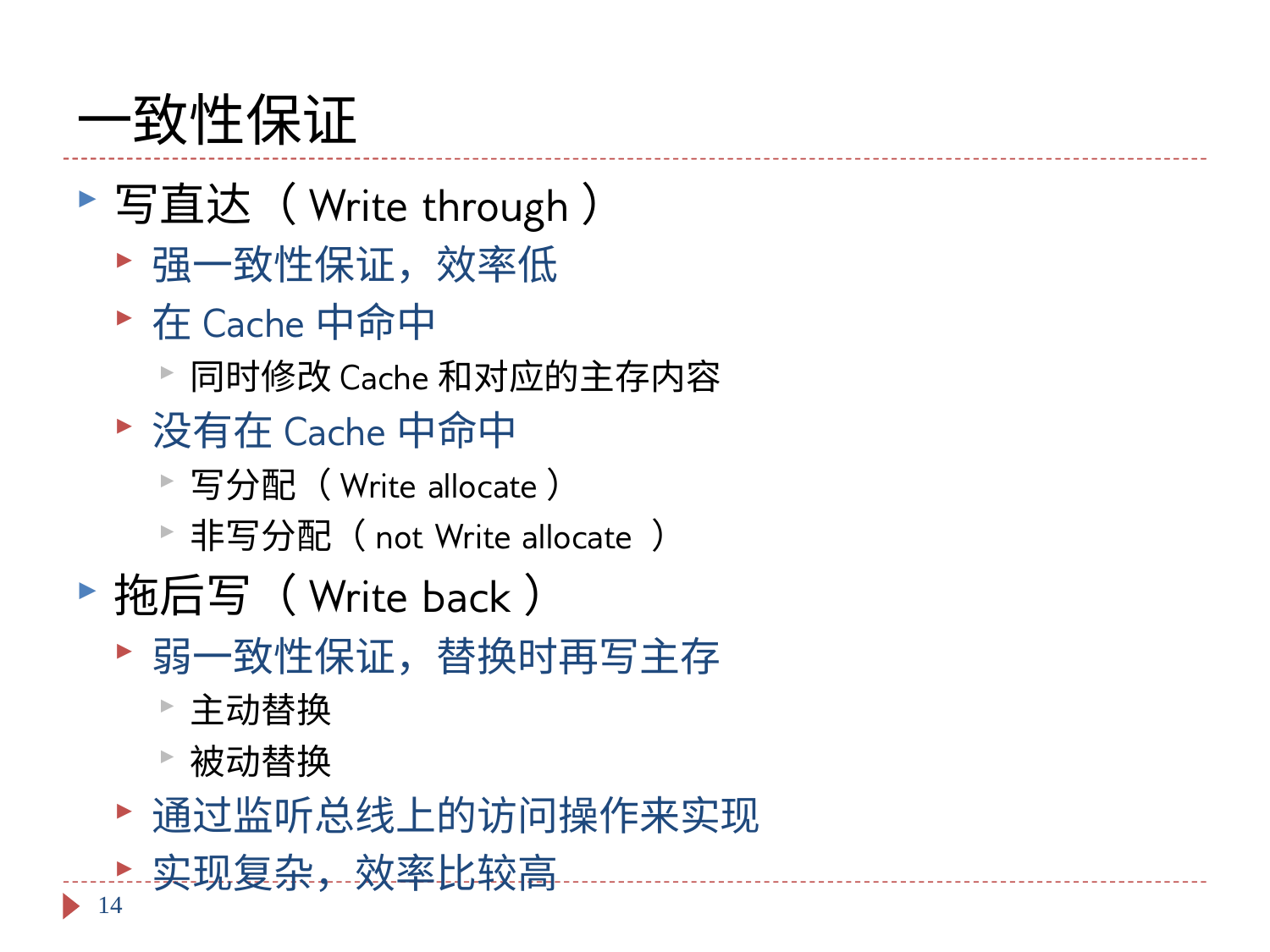

# 一致性保证
写直达（Write through）
强一致性保证，效率低
在Cache中命中
同时修改Cache和对应的主存内容
没有在Cache中命中
写分配（Write allocate）
非写分配（not Write allocate ）
拖后写（Write back）
弱一致性保证，替换时再写主存
主动替换
被动替换
通过监听总线上的访问操作来实现
实现复杂，效率比较高

14